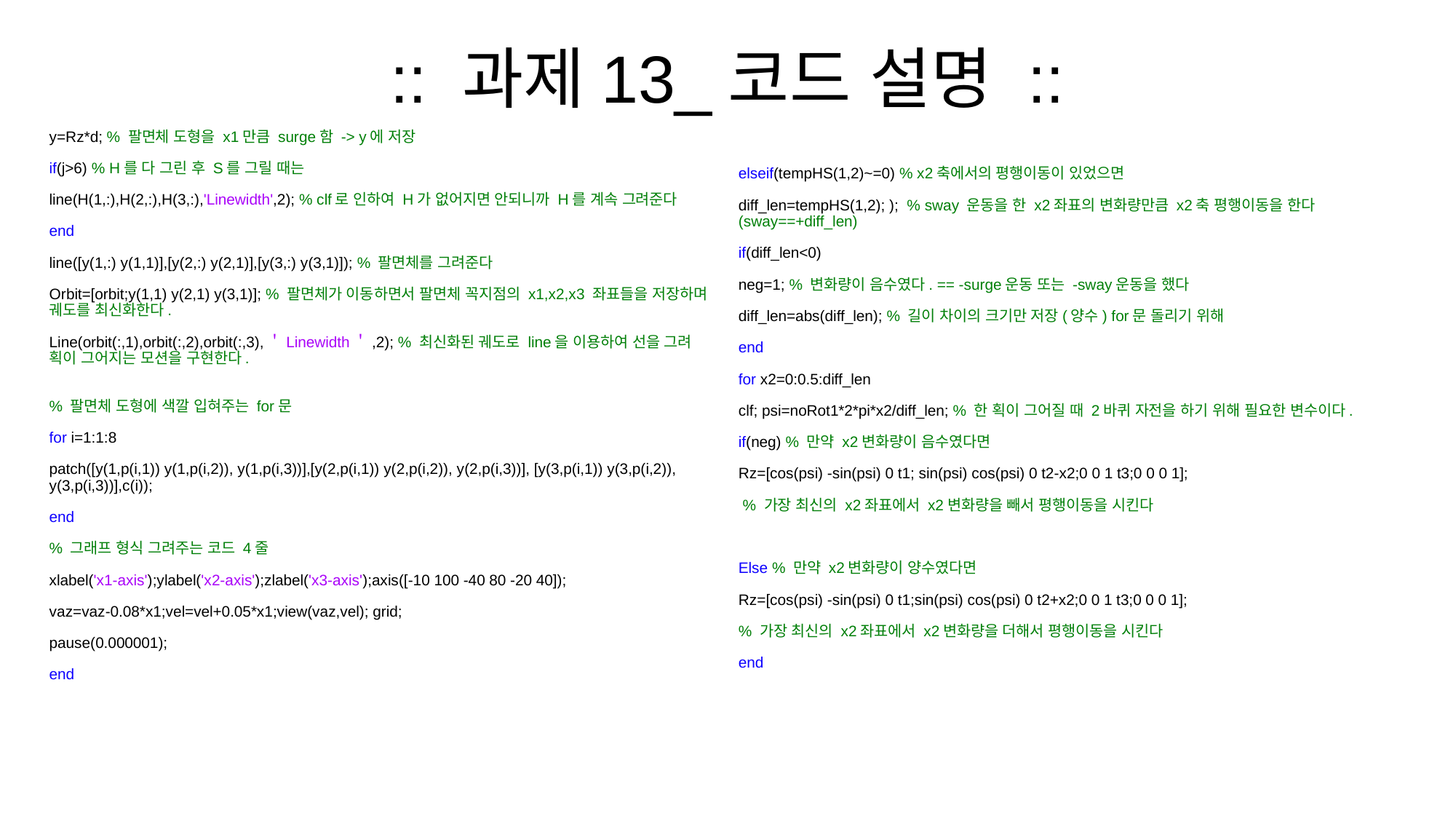

# :: 과제13_코드 설명 ::
y=Rz*d; % 팔면체 도형을 x1만큼 surge함 -> y에 저장
if(j>6) % H를 다 그린 후 S를 그릴 때는
line(H(1,:),H(2,:),H(3,:),'Linewidth',2); % clf로 인하여 H가 없어지면 안되니까 H를 계속 그려준다
end
line([y(1,:) y(1,1)],[y(2,:) y(2,1)],[y(3,:) y(3,1)]); % 팔면체를 그려준다
Orbit=[orbit;y(1,1) y(2,1) y(3,1)]; % 팔면체가 이동하면서 팔면체 꼭지점의 x1,x2,x3 좌표들을 저장하며 궤도를 최신화한다.
Line(orbit(:,1),orbit(:,2),orbit(:,3),＇Linewidth＇,2); % 최신화된 궤도로 line을 이용하여 선을 그려 획이 그어지는 모션을 구현한다.
% 팔면체 도형에 색깔 입혀주는 for문
for i=1:1:8
patch([y(1,p(i,1)) y(1,p(i,2)), y(1,p(i,3))],[y(2,p(i,1)) y(2,p(i,2)), y(2,p(i,3))], [y(3,p(i,1)) y(3,p(i,2)), y(3,p(i,3))],c(i));
end
% 그래프 형식 그려주는 코드 4줄
xlabel('x1-axis');ylabel('x2-axis');zlabel('x3-axis');axis([-10 100 -40 80 -20 40]);
vaz=vaz-0.08*x1;vel=vel+0.05*x1;view(vaz,vel); grid;
pause(0.000001);
end
elseif(tempHS(1,2)~=0) % x2축에서의 평행이동이 있었으면
diff_len=tempHS(1,2); );  % sway 운동을 한 x2좌표의 변화량만큼 x2축 평행이동을 한다(sway==+diff_len)
if(diff_len<0)
neg=1; % 변화량이 음수였다. == -surge운동 또는 -sway운동을 했다
diff_len=abs(diff_len); % 길이 차이의 크기만 저장(양수) for문 돌리기 위해
end
for x2=0:0.5:diff_len
clf; psi=noRot1*2*pi*x2/diff_len; % 한 획이 그어질 때 2바퀴 자전을 하기 위해 필요한 변수이다.
if(neg) % 만약 x2변화량이 음수였다면
Rz=[cos(psi) -sin(psi) 0 t1; sin(psi) cos(psi) 0 t2-x2;0 0 1 t3;0 0 0 1];
 % 가장 최신의 x2좌표에서 x2변화량을 빼서 평행이동을 시킨다

Else % 만약 x2변화량이 양수였다면
Rz=[cos(psi) -sin(psi) 0 t1;sin(psi) cos(psi) 0 t2+x2;0 0 1 t3;0 0 0 1];
% 가장 최신의 x2좌표에서 x2변화량을 더해서 평행이동을 시킨다
end